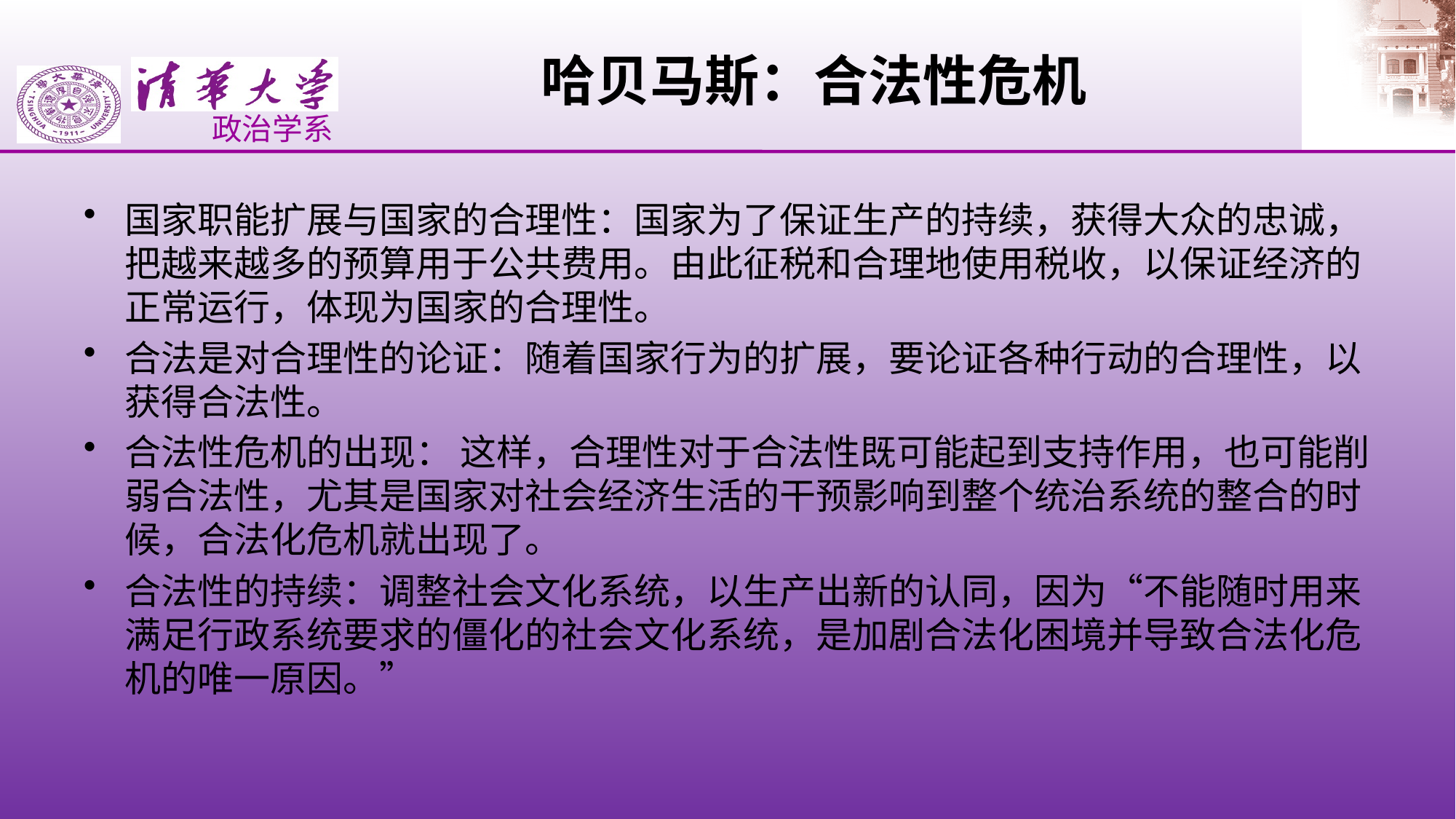

# 哈贝马斯：合法性危机
国家职能扩展与国家的合理性：国家为了保证生产的持续，获得大众的忠诚，把越来越多的预算用于公共费用。由此征税和合理地使用税收，以保证经济的正常运行，体现为国家的合理性。
合法是对合理性的论证：随着国家行为的扩展，要论证各种行动的合理性，以获得合法性。
合法性危机的出现： 这样，合理性对于合法性既可能起到支持作用，也可能削弱合法性，尤其是国家对社会经济生活的干预影响到整个统治系统的整合的时候，合法化危机就出现了。
合法性的持续：调整社会文化系统，以生产出新的认同，因为“不能随时用来满足行政系统要求的僵化的社会文化系统，是加剧合法化困境并导致合法化危机的唯一原因。”